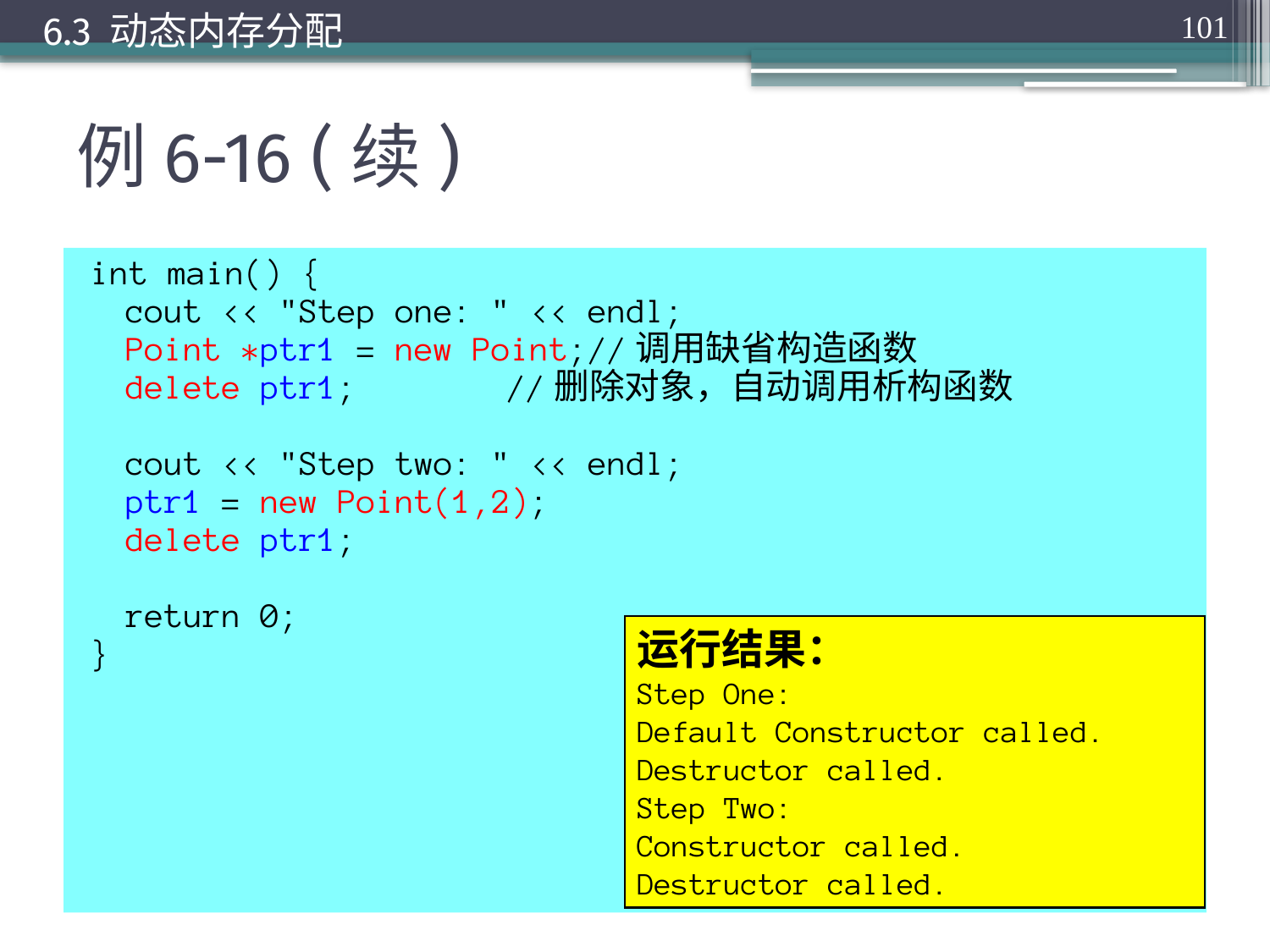

6.3 动态内存分配
101
# 例6-16 (续)
int main() {
	cout << "Step one: " << endl;
	Point *ptr1 = new Point;//调用缺省构造函数
	delete ptr1;		//删除对象，自动调用析构函数

	cout << "Step two: " << endl;
	ptr1 = new Point(1,2);
	delete ptr1;

	return 0;
}

运行结果：
Step One:
Default Constructor called.
Destructor called.
Step Two:
Constructor called.
Destructor called.